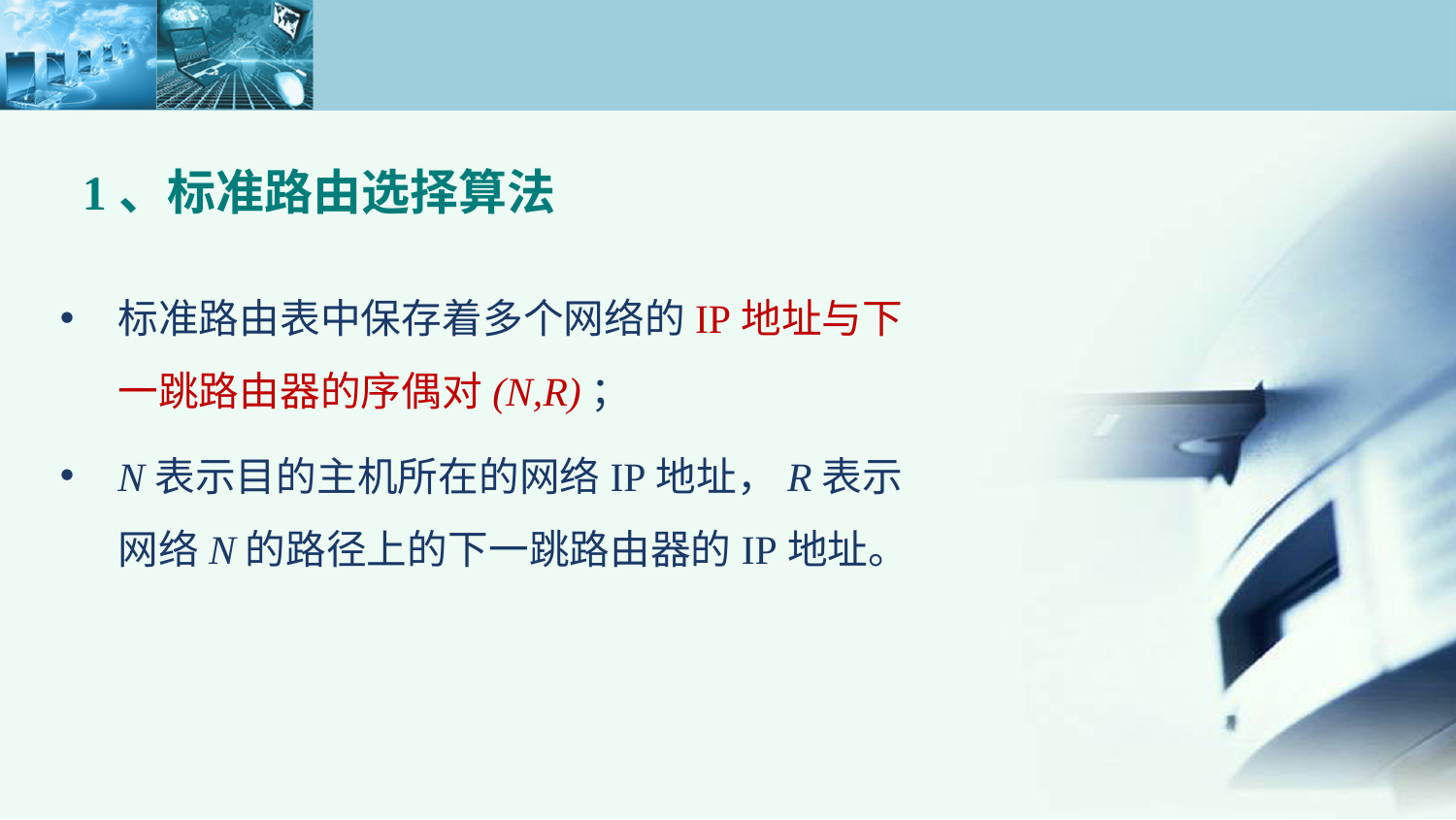

1、标准路由选择算法
标准路由表中保存着多个网络的IP地址与下一跳路由器的序偶对(N,R)；
N表示目的主机所在的网络IP地址，R表示网络N的路径上的下一跳路由器的IP地址。